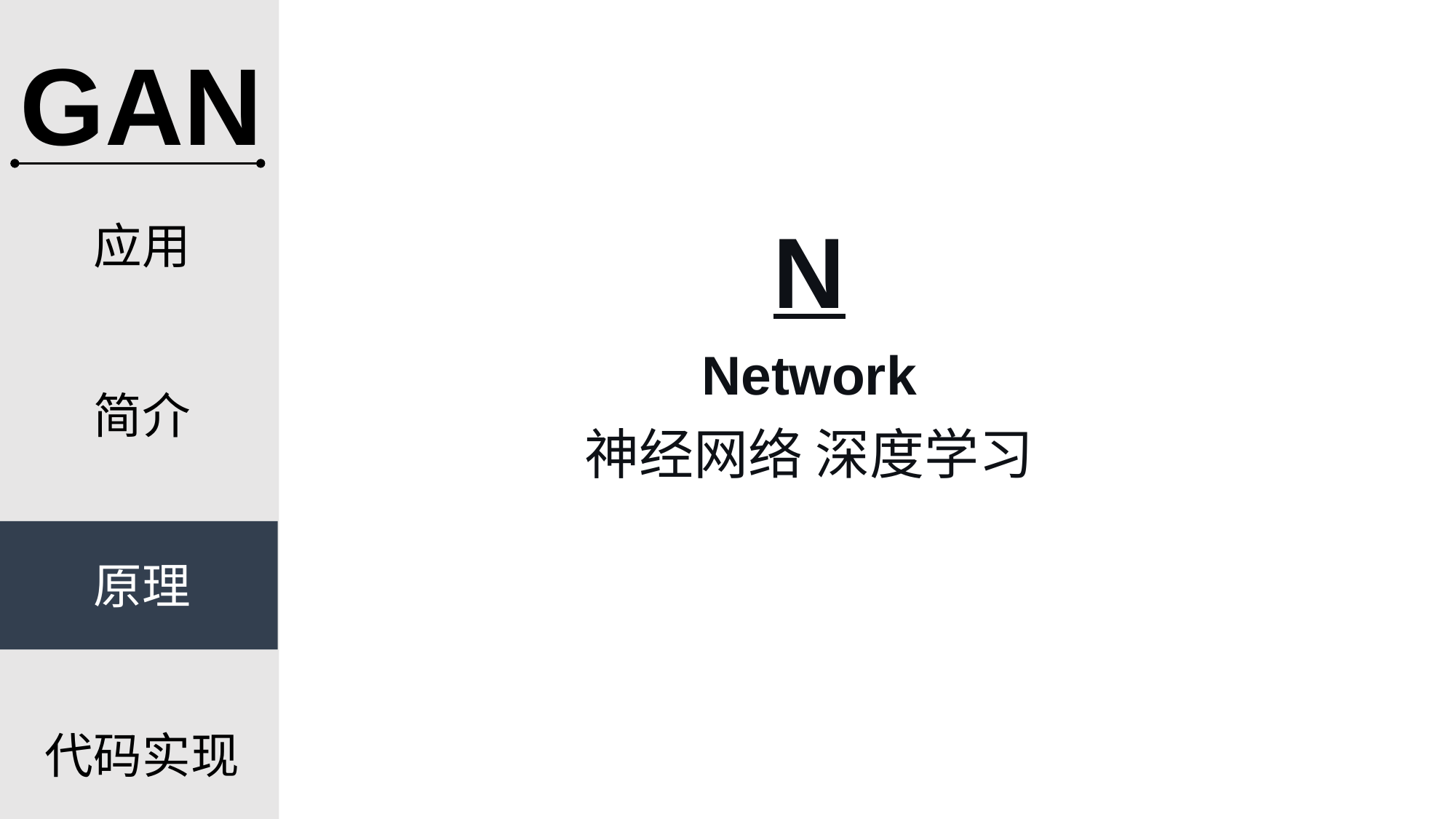

GAN
N
应用
Network
简介
神经网络 深度学习

原理
代码实现